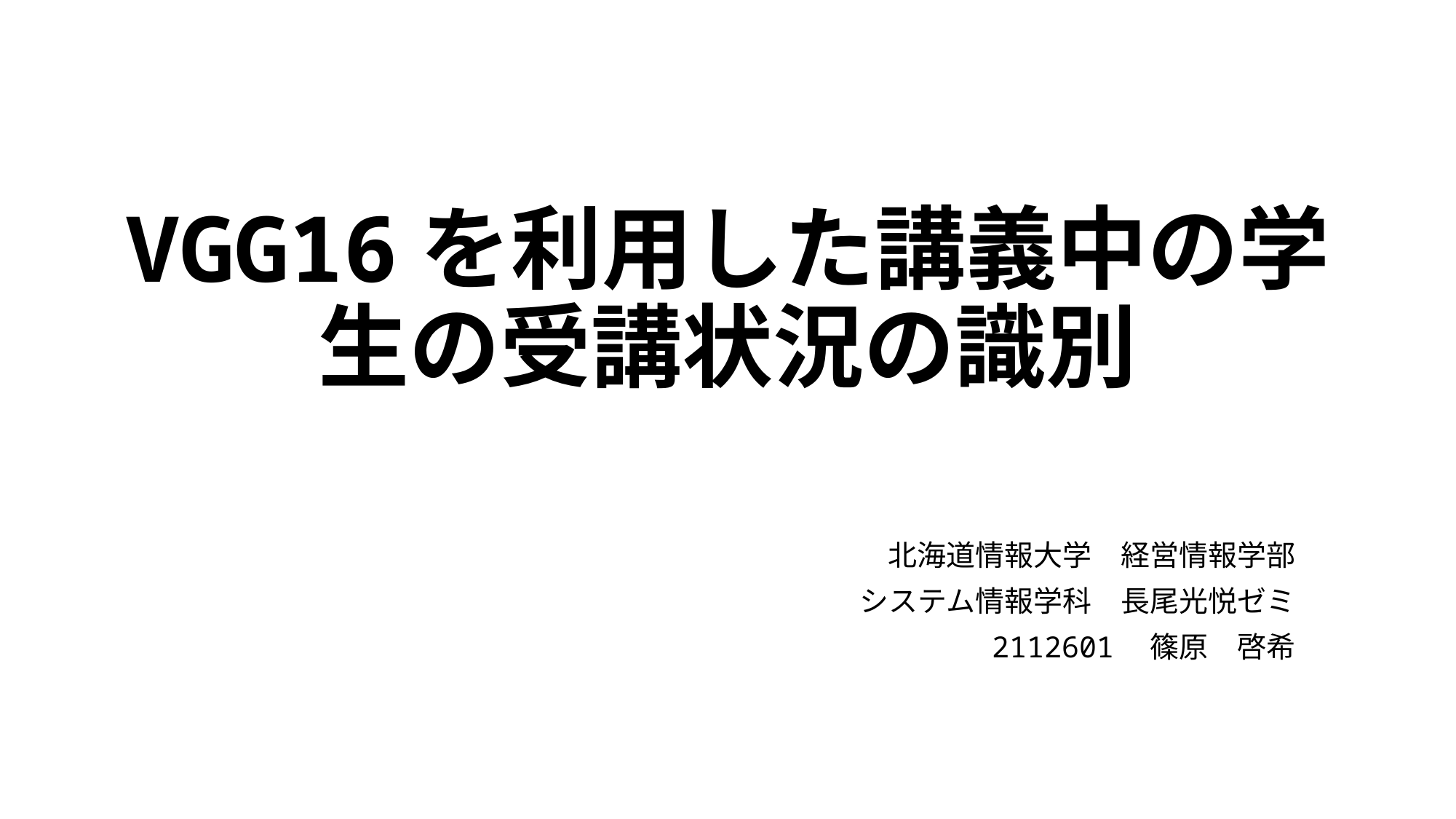

# VGG16を利用した講義中の学生の受講状況の識別

北海道情報大学　経営情報学部
システム情報学科　長尾光悦ゼミ
2112601　篠原　啓希